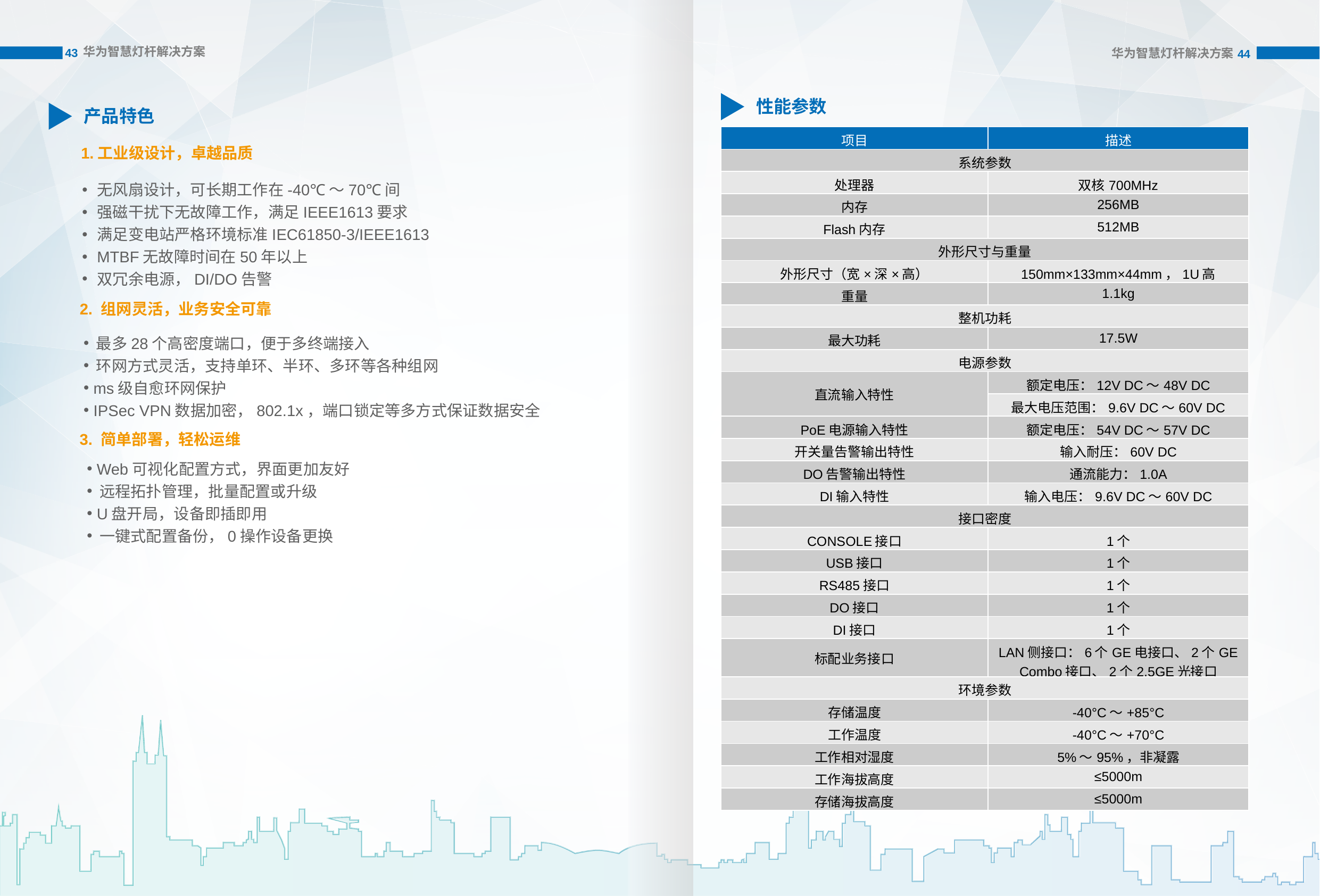

华为智慧灯杆解决方案
华为智慧灯杆解决方案
43
44

性能参数

产品特色

| 项目 | 描述 |
| --- | --- |
| 系统参数 |  |
| 处理器 | 双核700MHz |
| 内存 | 256MB |
| Flash内存 | 512MB |
| 外形尺寸与重量 |  |
| 外形尺寸（宽×深×高） | 150mm×133mm×44mm，1U高 |
| 重量 | 1.1kg |
| 整机功耗 |  |
| 最大功耗 | 17.5W |
| 电源参数 |  |
| 直流输入特性 | 额定电压：12V DC～48V DC |
|  | 最大电压范围：9.6V DC～60V DC |
| PoE电源输入特性 | 额定电压：54V DC～57V DC |
| 开关量告警输出特性 | 输入耐压：60V DC |
| DO告警输出特性 | 通流能力：1.0A |
| DI输入特性 | 输入电压：9.6V DC～60V DC |
| 接口密度 |  |
| CONSOLE接口 | 1个 |
| USB接口 | 1个 |
| RS485接口 | 1个 |
| DO接口 | 1个 |
| DI接口 | 1个 |
| 标配业务接口 | LAN侧接口：6个GE电接口、2个GE Combo接口、2个2.5GE光接口 |
| 环境参数 |  |
| 存储温度 | -40°C～+85°C |
| 工作温度 | -40°C～+70°C |
| 工作相对湿度 | 5%～95%，非凝露 |
| 工作海拔高度 | ≤5000m |
| 存储海拔高度 | ≤5000m |
1.工业级设计，卓越品质
无风扇设计，可长期工作在-40℃～70℃间
强磁干扰下无故障工作，满足IEEE1613要求
满足变电站严格环境标准IEC61850-3/IEEE1613
MTBF无故障时间在50年以上
双冗余电源，DI/DO告警
2. 组网灵活，业务安全可靠
 最多28个高密度端口，便于多终端接入
 环网方式灵活，支持单环、半环、多环等各种组网
 ms级自愈环网保护
 IPSec VPN数据加密，802.1x，端口锁定等多方式保证数据安全
3. 简单部署，轻松运维
 Web可视化配置方式，界面更加友好
 远程拓扑管理，批量配置或升级
 U盘开局，设备即插即用
 一键式配置备份，0操作设备更换